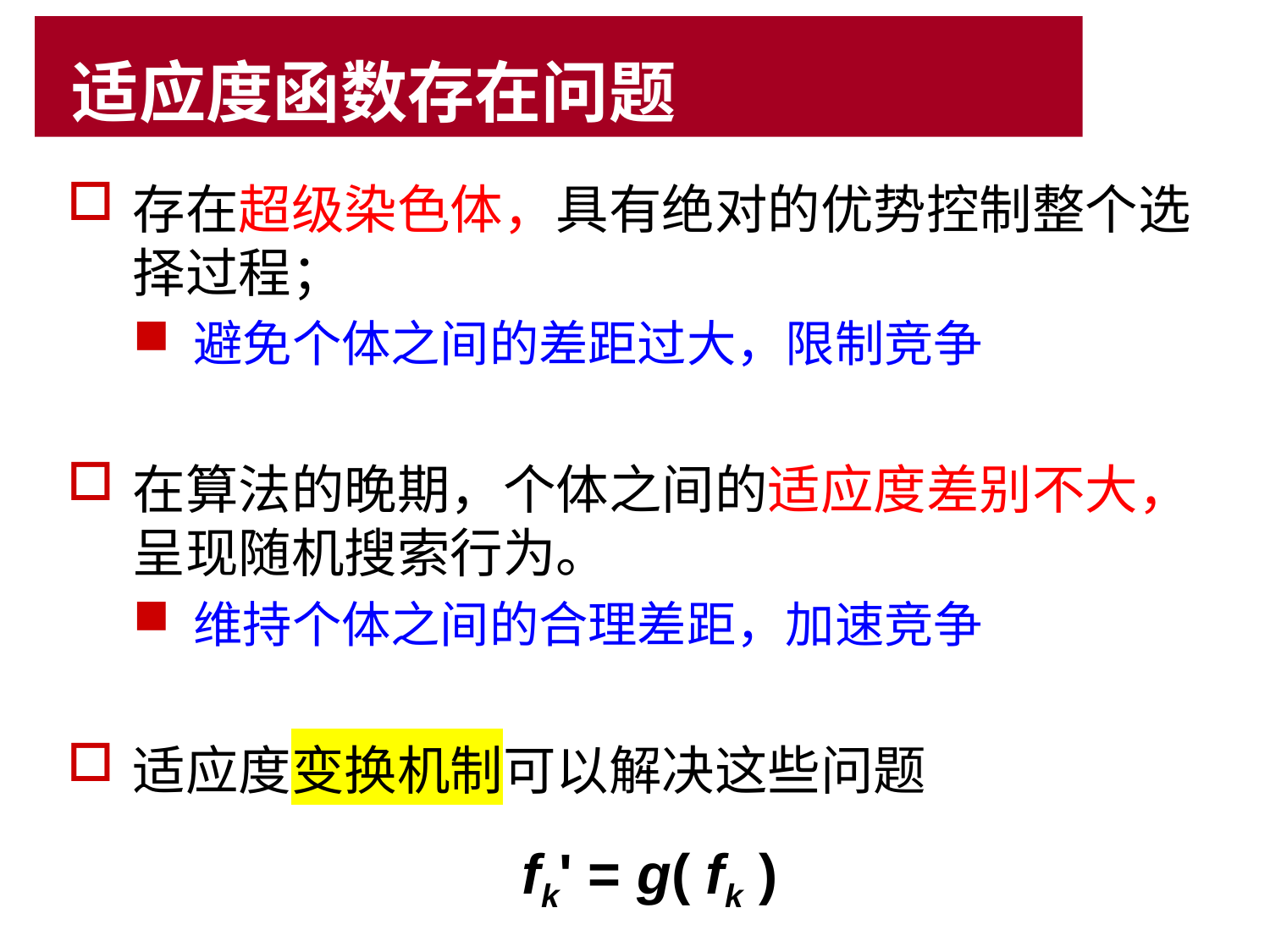

# 适应度函数存在问题
存在超级染色体，具有绝对的优势控制整个选择过程；
避免个体之间的差距过大，限制竞争

在算法的晚期，个体之间的适应度差别不大，呈现随机搜索行为。
维持个体之间的合理差距，加速竞争

适应度变换机制可以解决这些问题
fk' = g( fk )